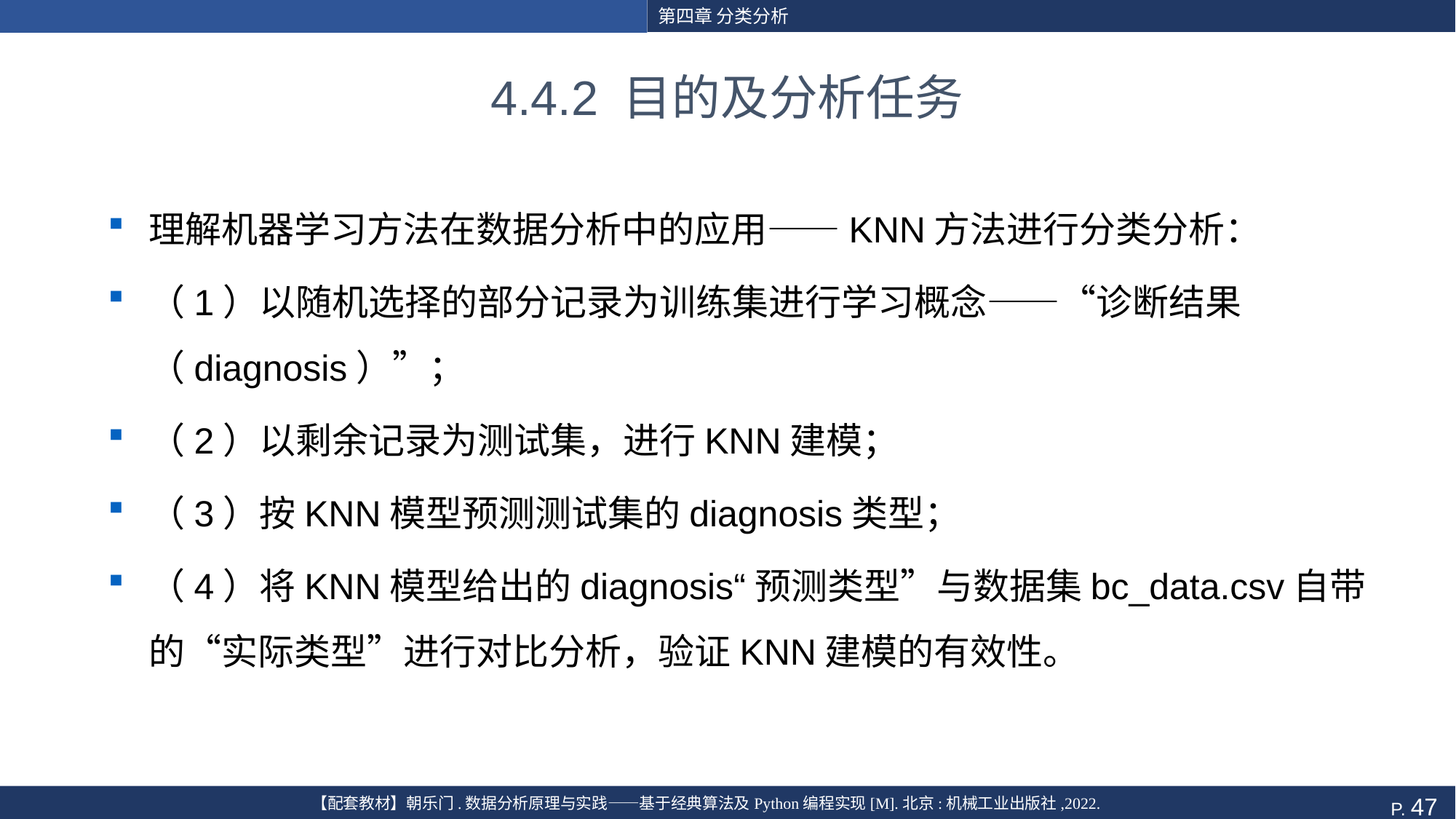

# 4.4.2 目的及分析任务
理解机器学习方法在数据分析中的应用——KNN方法进行分类分析：
（1）以随机选择的部分记录为训练集进行学习概念——“诊断结果（diagnosis）”；
（2）以剩余记录为测试集，进行KNN建模；
（3）按KNN模型预测测试集的diagnosis类型；
（4）将KNN模型给出的diagnosis“预测类型”与数据集bc_data.csv自带的“实际类型”进行对比分析，验证KNN建模的有效性。